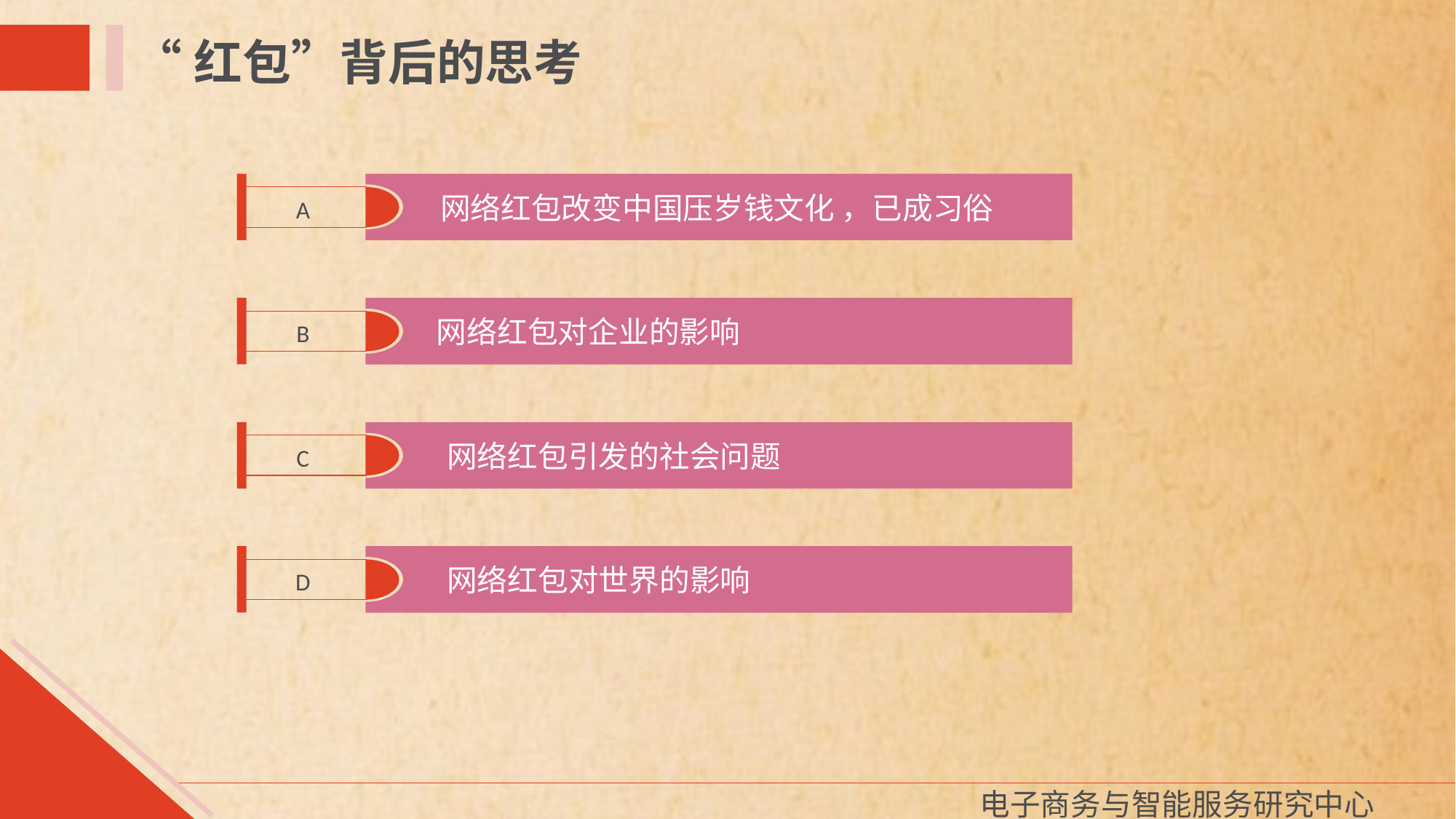

“红包”背后的思考

          网络红包改变中国压岁钱文化 ，已成习俗
A

红      网络红包对企业的影响
B

           网络红包引发的社会问题
C

           网络红包对世界的影响
D

电子商务与智能服务研究中心